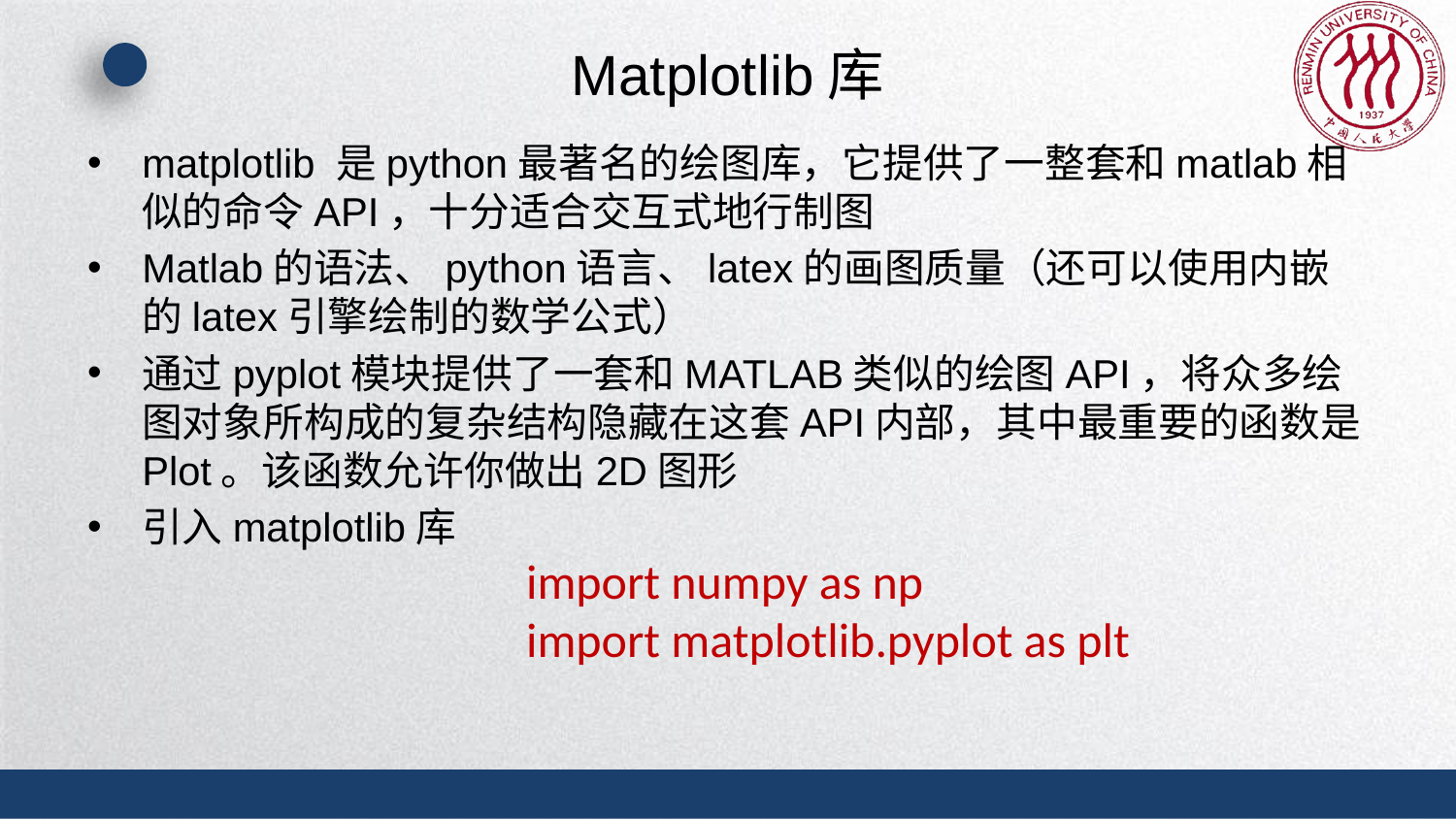

# Matplotlib库
matplotlib 是python最著名的绘图库，它提供了一整套和matlab相似的命令API，十分适合交互式地行制图
Matlab的语法、python语言、latex的画图质量（还可以使用内嵌的latex引擎绘制的数学公式）
通过pyplot模块提供了一套和MATLAB类似的绘图API，将众多绘图对象所构成的复杂结构隐藏在这套API内部，其中最重要的函数是Plot。该函数允许你做出2D图形
引入matplotlib库
import numpy as np
import matplotlib.pyplot as plt